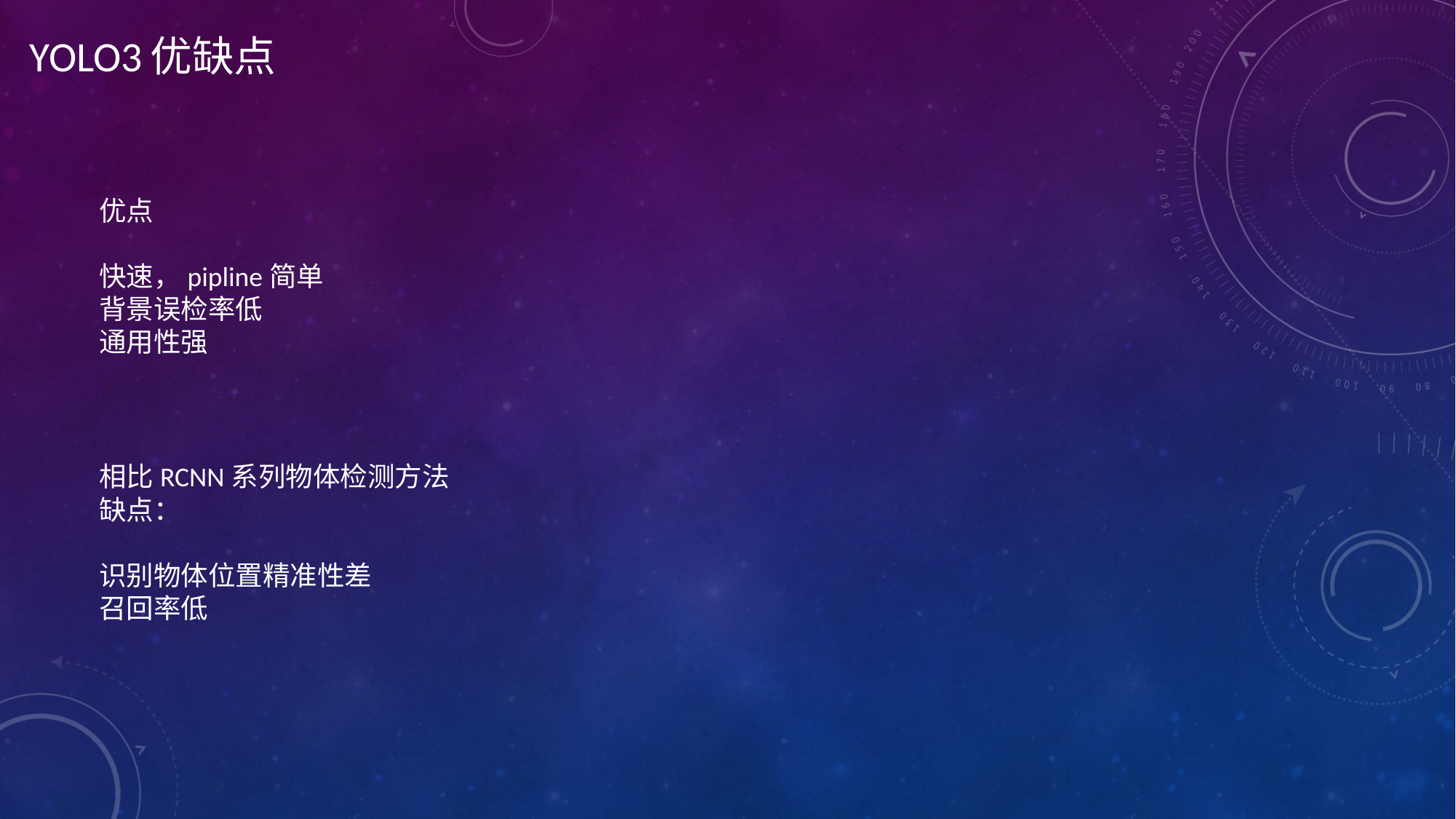

# yolo3优缺点
优点

快速，pipline简单
背景误检率低
通用性强
相比RCNN系列物体检测方法
缺点：

识别物体位置精准性差
召回率低